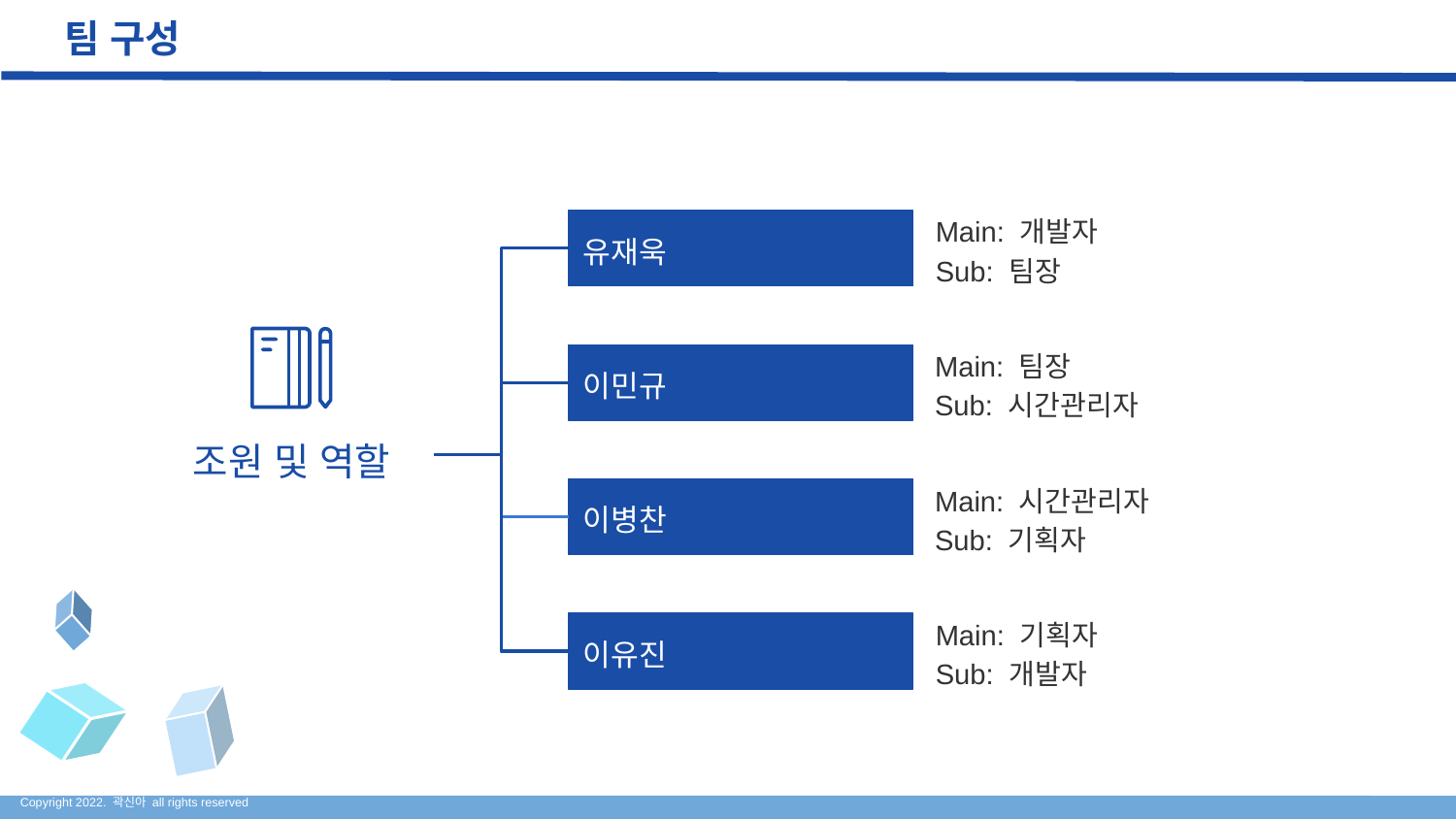

# 팀 구성
Main: 개발자
Sub: 팀장
유재욱

Main: 팀장
Sub: 시간관리자
이민규
조원 및 역할
Main: 시간관리자
Sub: 기획자
이병찬
Main: 기획자
Sub: 개발자
이유진